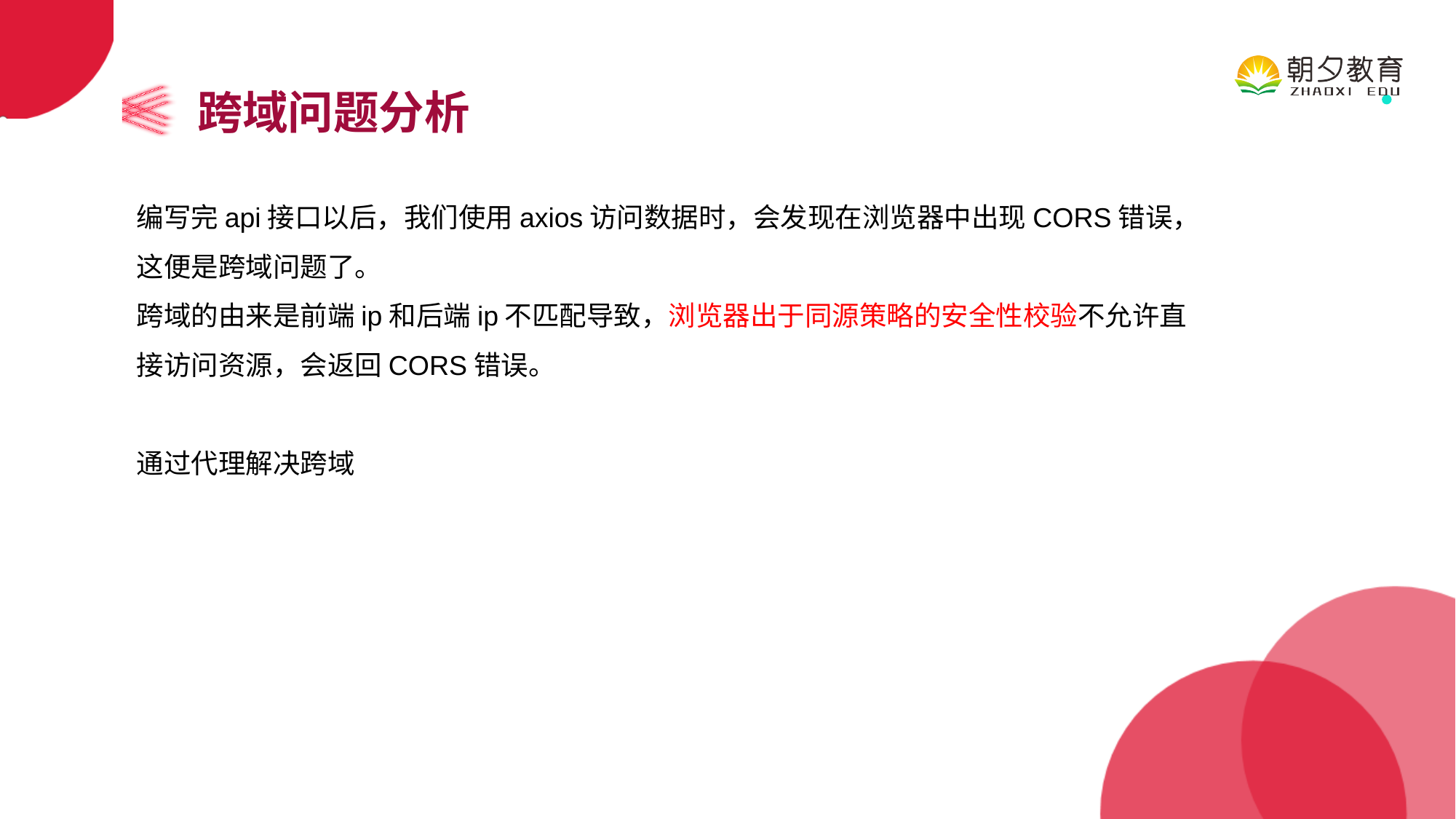

跨域问题分析
编写完api接口以后，我们使用axios访问数据时，会发现在浏览器中出现CORS错误，这便是跨域问题了。
跨域的由来是前端ip和后端ip不匹配导致，浏览器出于同源策略的安全性校验不允许直接访问资源，会返回CORS错误。

通过代理解决跨域